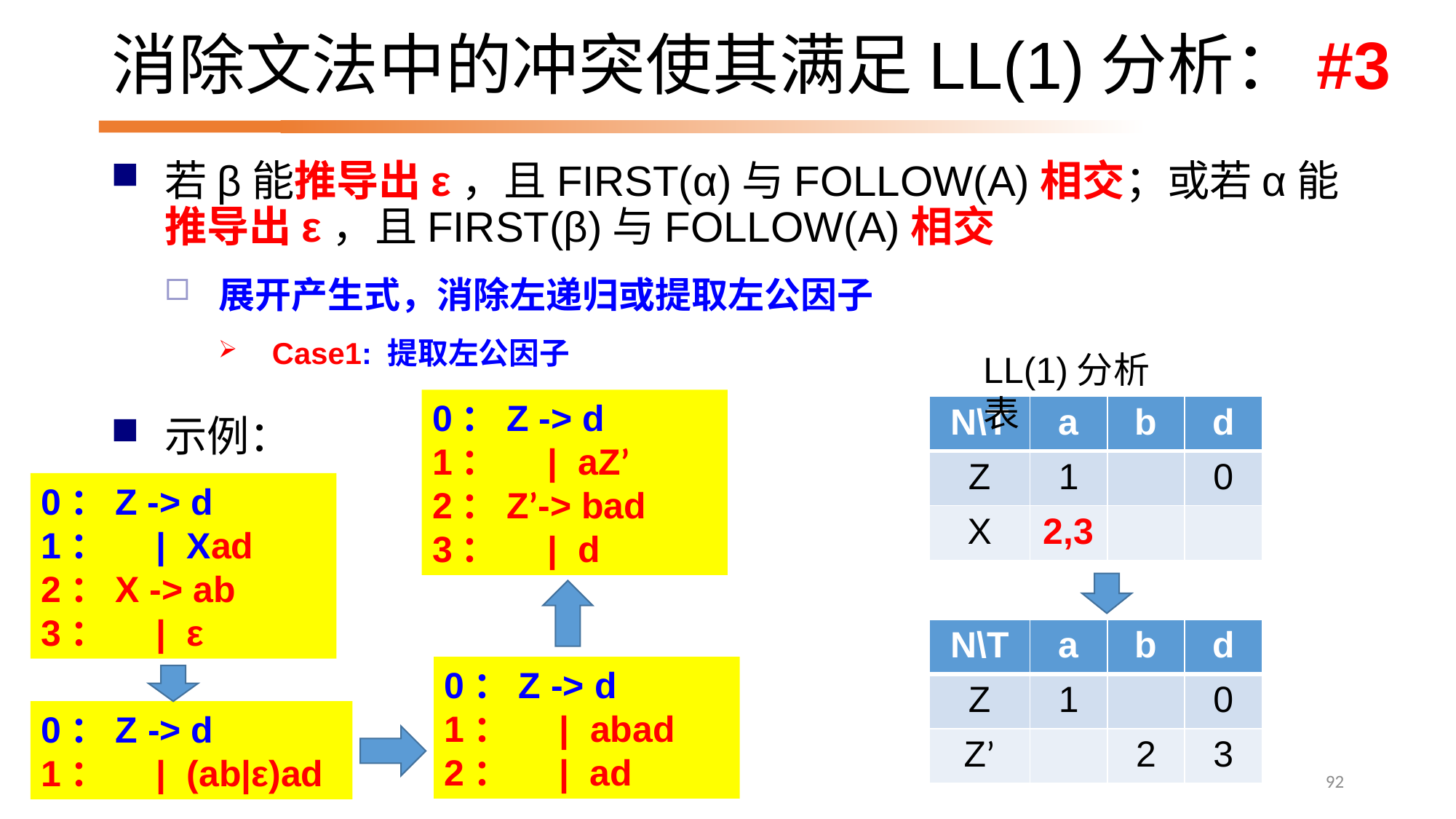

# 消除文法中的冲突使其满足LL(1)分析：#3
若β能推导出ε，且FIRST(α)与FOLLOW(A)相交；或若α能推导出ε，且FIRST(β)与FOLLOW(A)相交
展开产生式，消除左递归或提取左公因子
Case1: 提取左公因子
LL(1)分析表
0：Z -> d
1：     |  aZ’
2：Z’-> bad
3：     |  d

| N\T | a | b | d |
| --- | --- | --- | --- |
| Z | 1 |  | 0 |
| X | 2,3 |  |  |
示例：
0：Z -> d
1：     |  Xad
2：X -> ab
3：     |  ε

| N\T | a | b | d |
| --- | --- | --- | --- |
| Z | 1 |  | 0 |
| Z’ |  | 2 | 3 |
0：Z -> d
1：     |  abad
2：     |  ad

0：Z -> d
1：     |  (ab|ε)ad
92